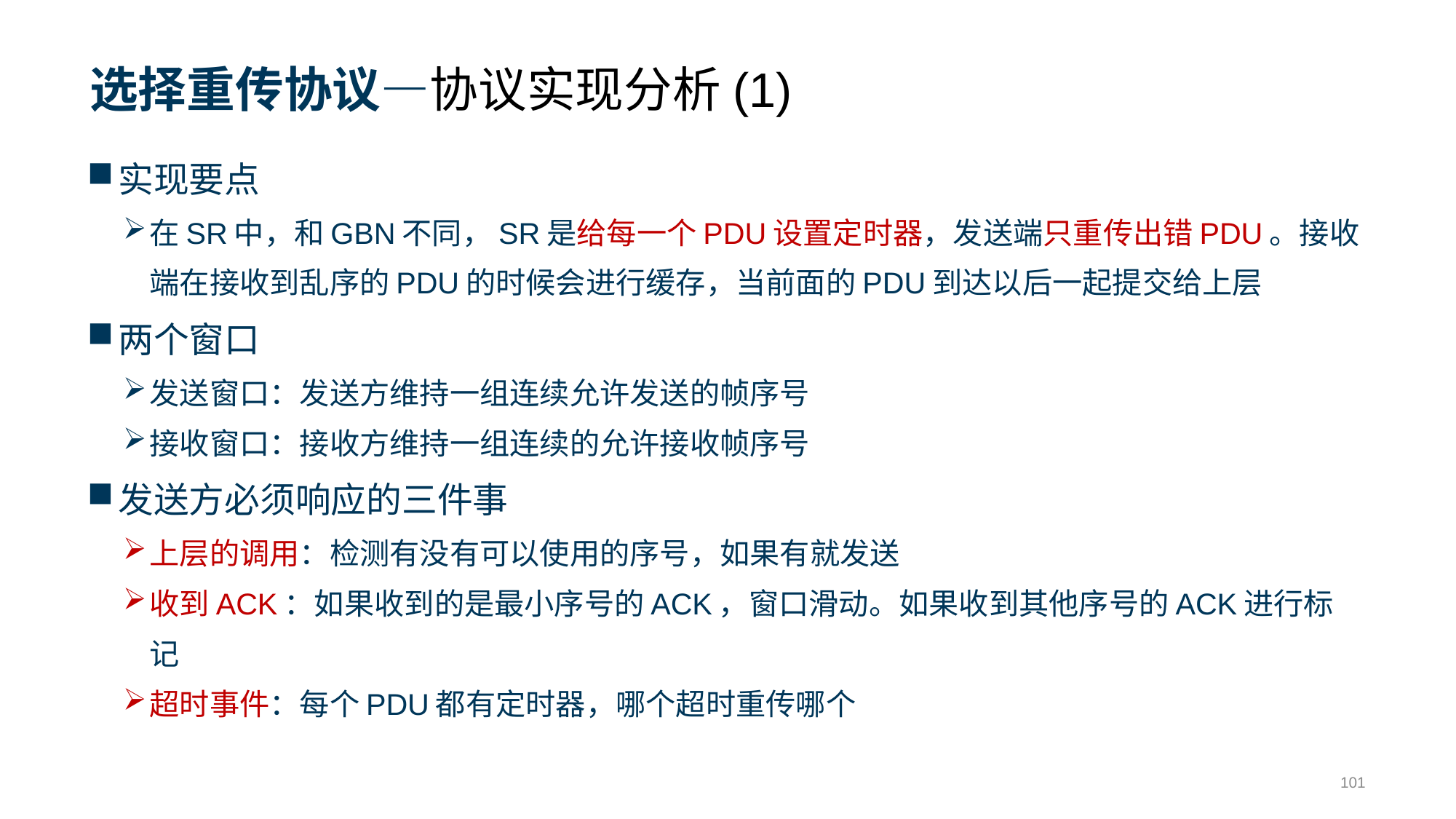

# 选择重传协议—协议实现分析(1)
实现要点
在SR中，和GBN不同，SR是给每一个PDU设置定时器，发送端只重传出错PDU。接收端在接收到乱序的PDU的时候会进行缓存，当前面的PDU到达以后一起提交给上层
两个窗口
发送窗口：发送方维持一组连续允许发送的帧序号
接收窗口：接收方维持一组连续的允许接收帧序号
发送方必须响应的三件事
上层的调用：检测有没有可以使用的序号，如果有就发送
收到ACK：如果收到的是最小序号的ACK，窗口滑动。如果收到其他序号的ACK进行标记
超时事件：每个PDU都有定时器，哪个超时重传哪个

101